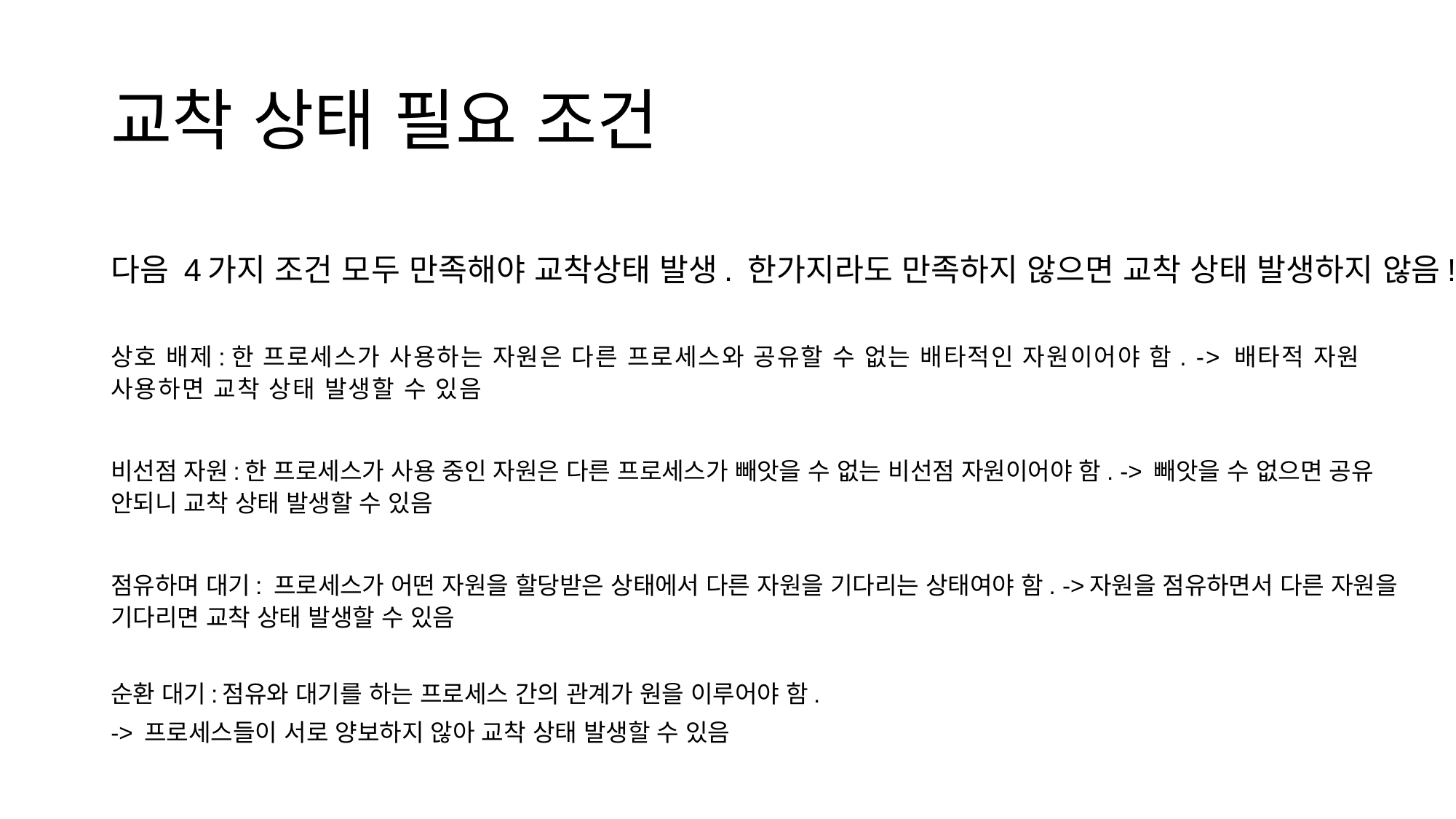

# 교착 상태 필요 조건
다음 4가지 조건 모두 만족해야 교착상태 발생. 한가지라도 만족하지 않으면 교착 상태 발생하지 않음!

상호 배제:한 프로세스가 사용하는 자원은 다른 프로세스와 공유할 수 없는 배타적인 자원이어야 함. -> 배타적 자원 사용하면 교착 상태 발생할 수 있음

비선점 자원:한 프로세스가 사용 중인 자원은 다른 프로세스가 빼앗을 수 없는 비선점 자원이어야 함. -> 빼앗을 수 없으면 공유 안되니 교착 상태 발생할 수 있음

점유하며 대기: 프로세스가 어떤 자원을 할당받은 상태에서 다른 자원을 기다리는 상태여야 함. ->자원을 점유하면서 다른 자원을 기다리면 교착 상태 발생할 수 있음

순환 대기:점유와 대기를 하는 프로세스 간의 관계가 원을 이루어야 함.
-> 프로세스들이 서로 양보하지 않아 교착 상태 발생할 수 있음